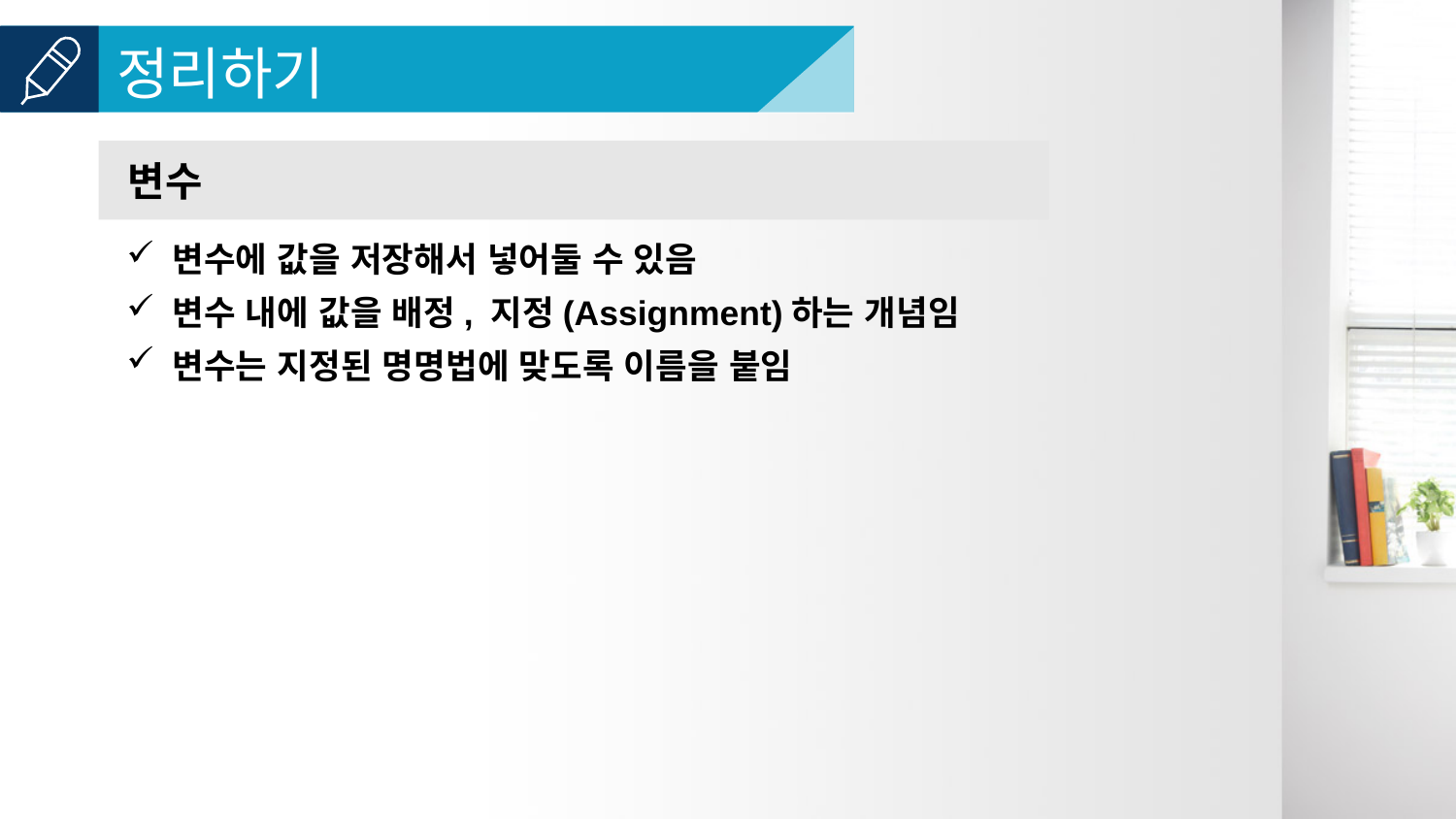

변수
변수에 값을 저장해서 넣어둘 수 있음
변수 내에 값을 배정, 지정(Assignment)하는 개념임
변수는 지정된 명명법에 맞도록 이름을 붙임